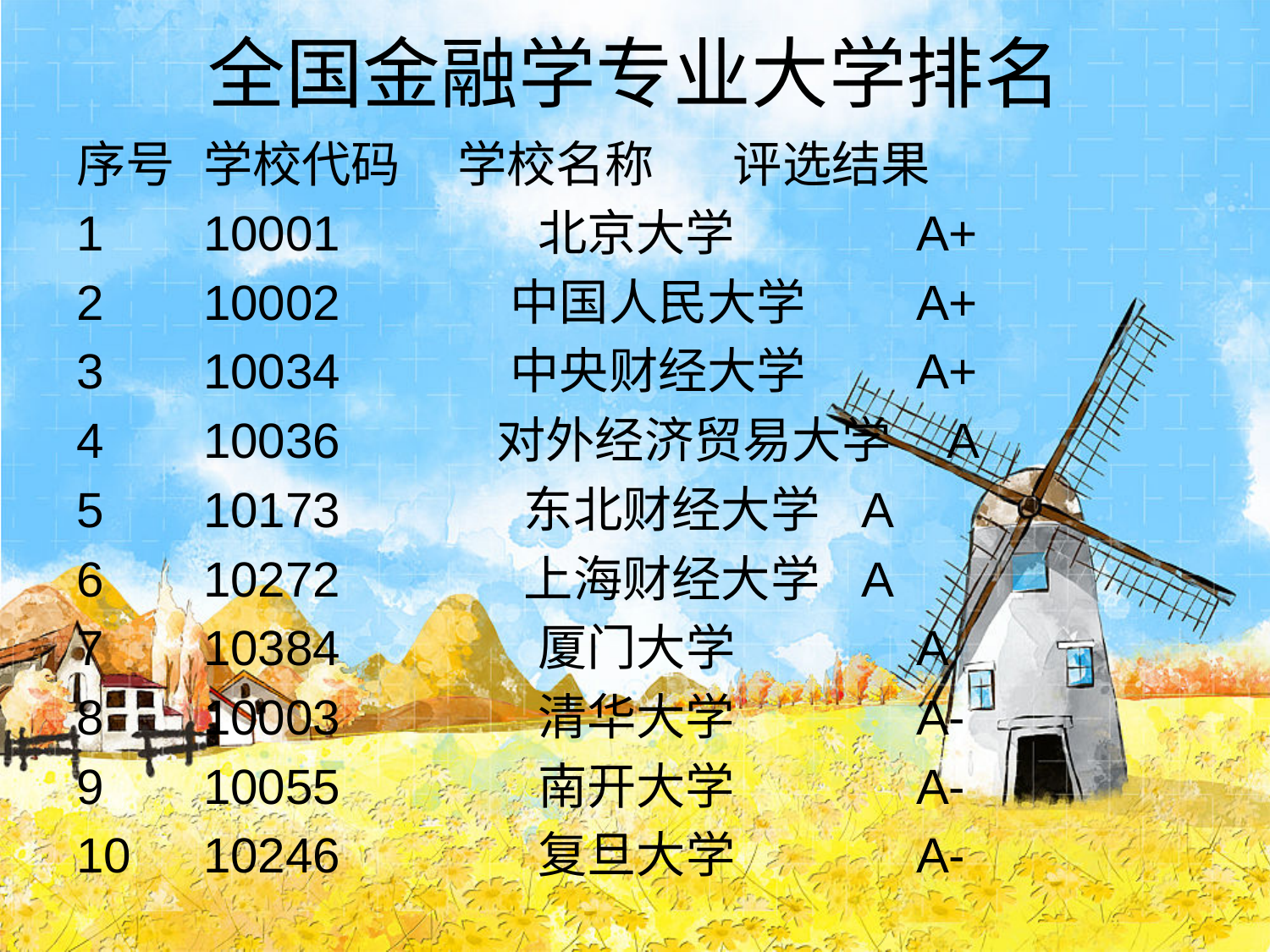

# 全国金融学专业大学排名
序号	学校代码	学校名称	  评选结果
1	10001	     北京大学	      A+
2	10002	   中国人民大学	      A+
3	10034	   中央财经大学	      A+
4	10036	  对外经济贸易大学    A
5	10173	    东北财经大学	 A
6	10272	    上海财经大学	 A
7	10384	     厦门大学	      A
8	10003	     清华大学	      A-
9	10055	     南开大学	      A-
10	10246	     复旦大学	      A-